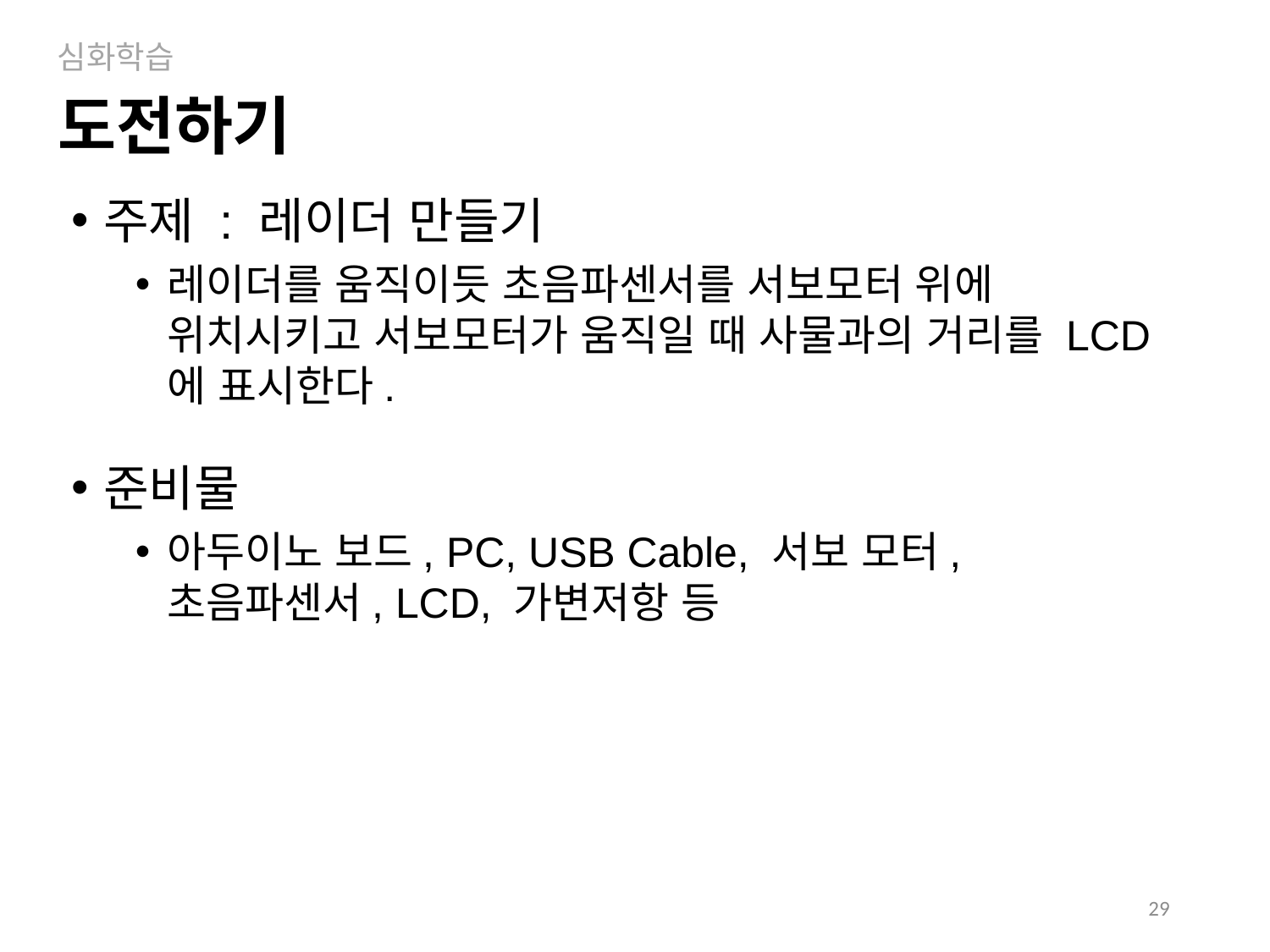

심화학습
# 도전하기
주제 : 레이더 만들기
레이더를 움직이듯 초음파센서를 서보모터 위에 위치시키고 서보모터가 움직일 때 사물과의 거리를 LCD에 표시한다.
준비물
아두이노 보드, PC, USB Cable, 서보 모터, 초음파센서, LCD, 가변저항 등
29